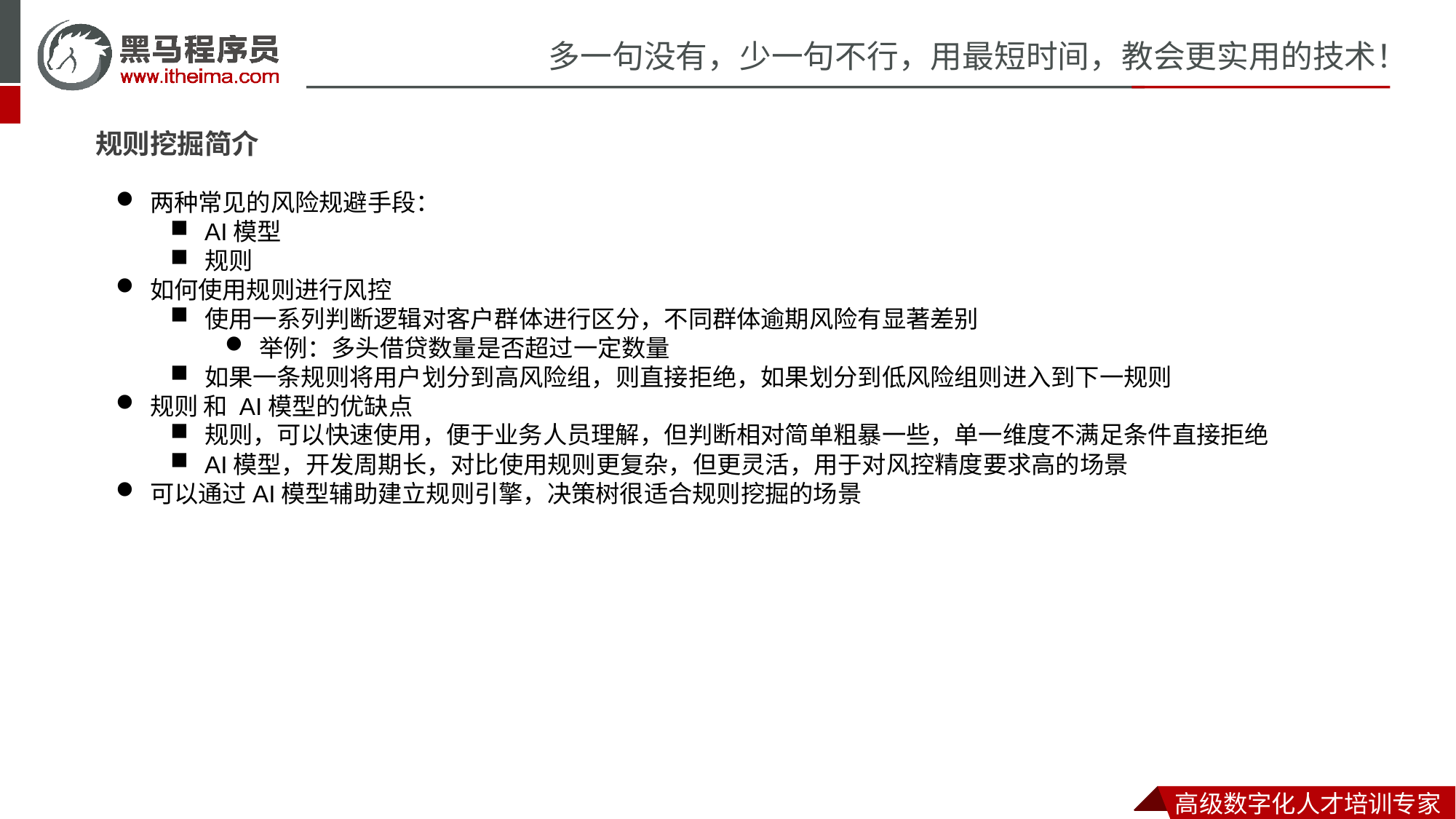

规则挖掘简介
两种常见的风险规避手段：
AI模型
规则
如何使用规则进行风控
使用一系列判断逻辑对客户群体进行区分，不同群体逾期风险有显著差别
举例：多头借贷数量是否超过一定数量
如果一条规则将用户划分到高风险组，则直接拒绝，如果划分到低风险组则进入到下一规则
规则 和 AI模型的优缺点
规则，可以快速使用，便于业务人员理解，但判断相对简单粗暴一些，单一维度不满足条件直接拒绝
AI模型，开发周期长，对比使用规则更复杂，但更灵活，用于对风控精度要求高的场景
可以通过AI模型辅助建立规则引擎，决策树很适合规则挖掘的场景